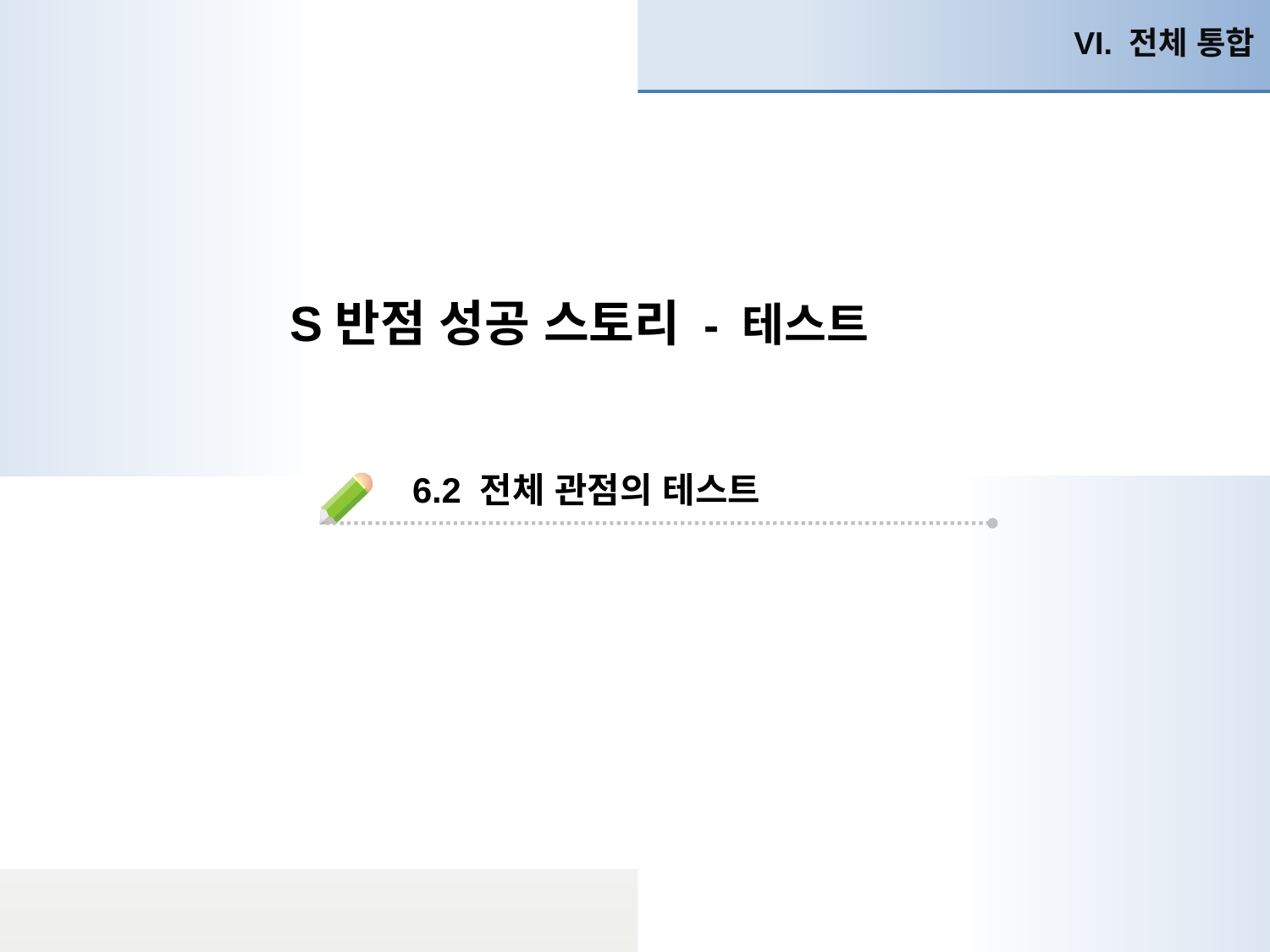

VI. 전체 통합
S반점 성공 스토리 - 테스트
6.2 전체 관점의 테스트